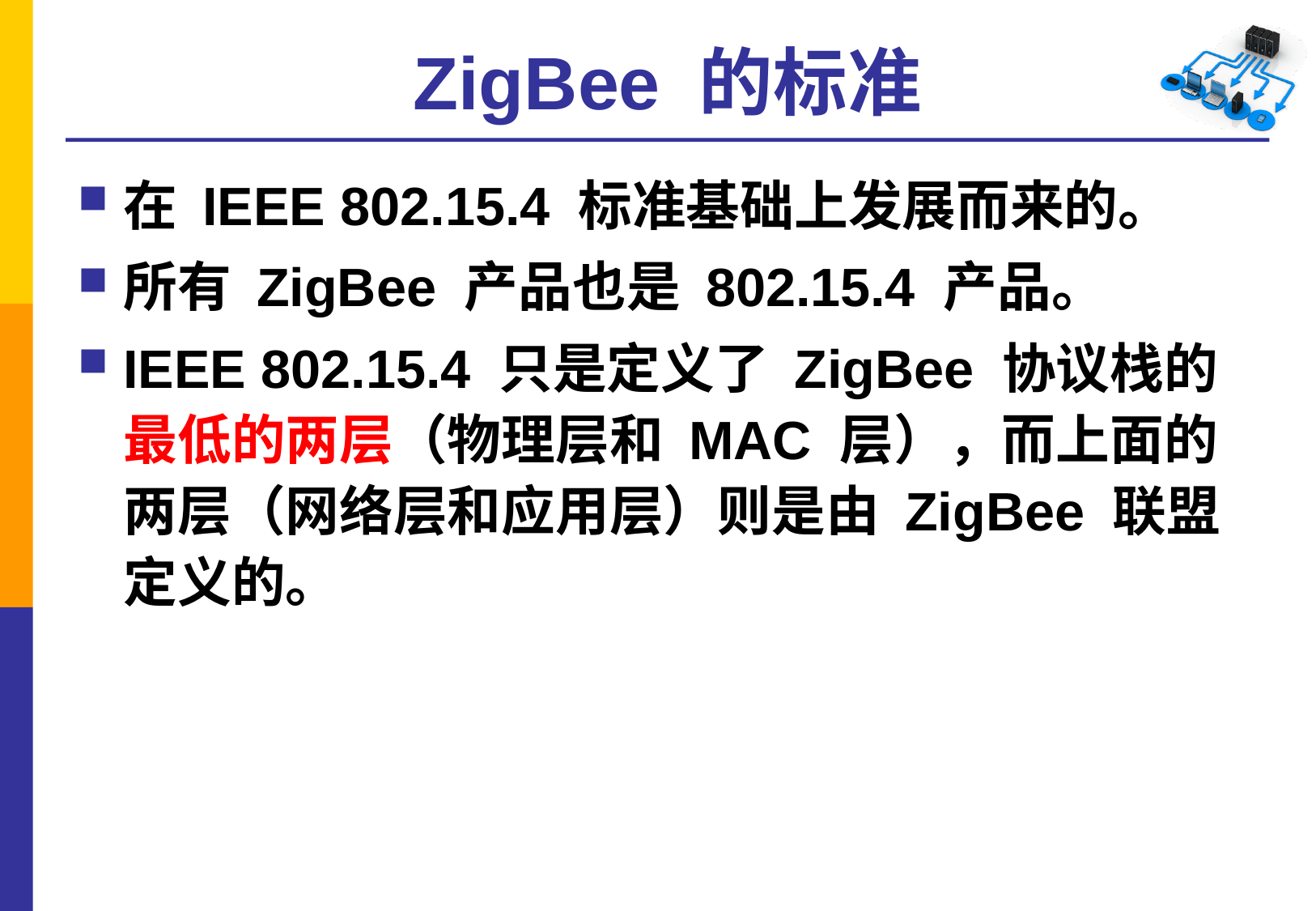

# ZigBee 的标准
在 IEEE 802.15.4 标准基础上发展而来的。
所有 ZigBee 产品也是 802.15.4 产品。
IEEE 802.15.4 只是定义了 ZigBee 协议栈的最低的两层（物理层和 MAC 层），而上面的两层（网络层和应用层）则是由 ZigBee 联盟定义的。